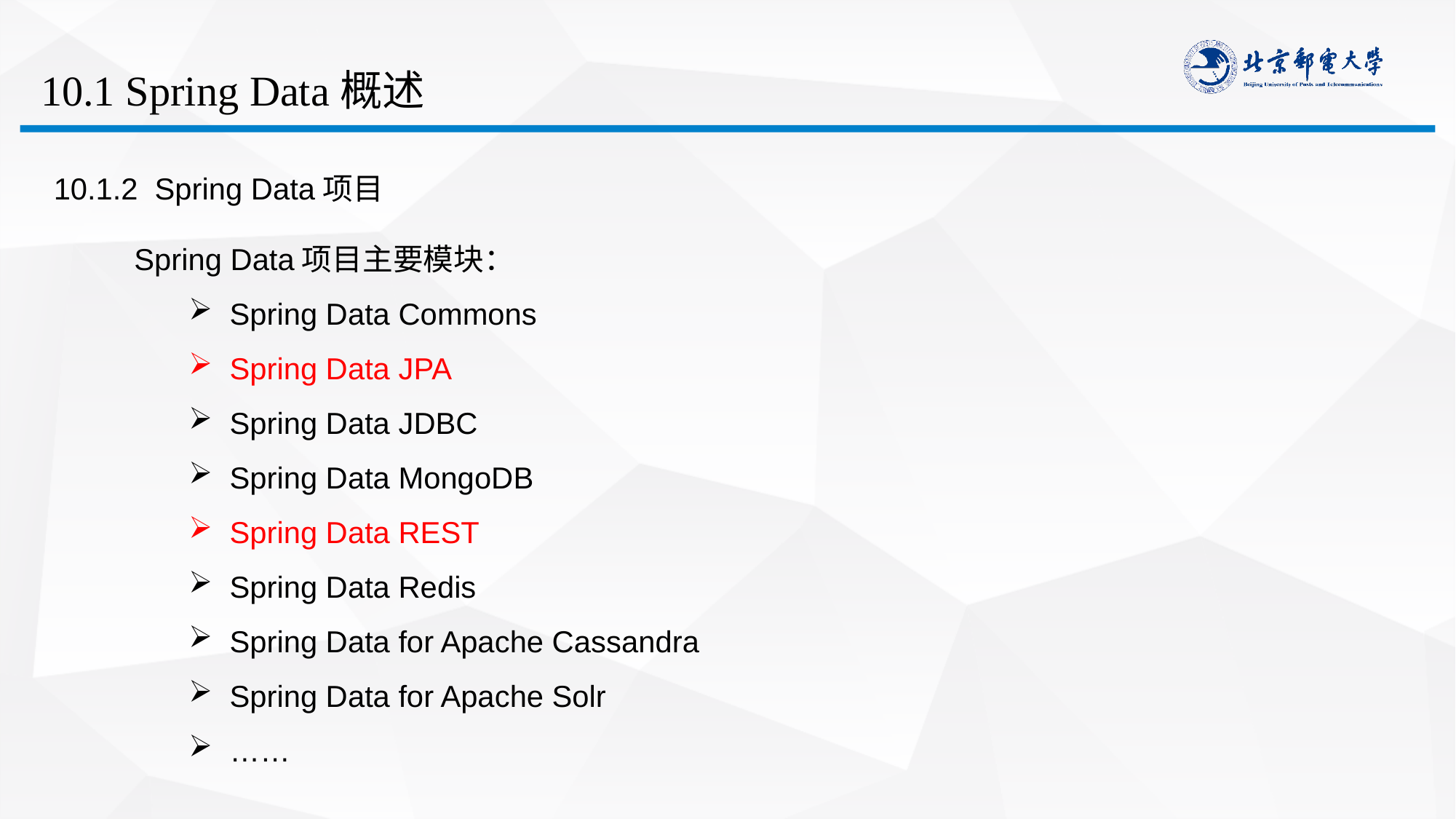

# 10.1 Spring Data概述
10.1.2  Spring Data项目

Spring Data项目主要模块：
Spring Data Commons
Spring Data JPA
Spring Data JDBC
Spring Data MongoDB
Spring Data REST
Spring Data Redis
Spring Data for Apache Cassandra
Spring Data for Apache Solr
……